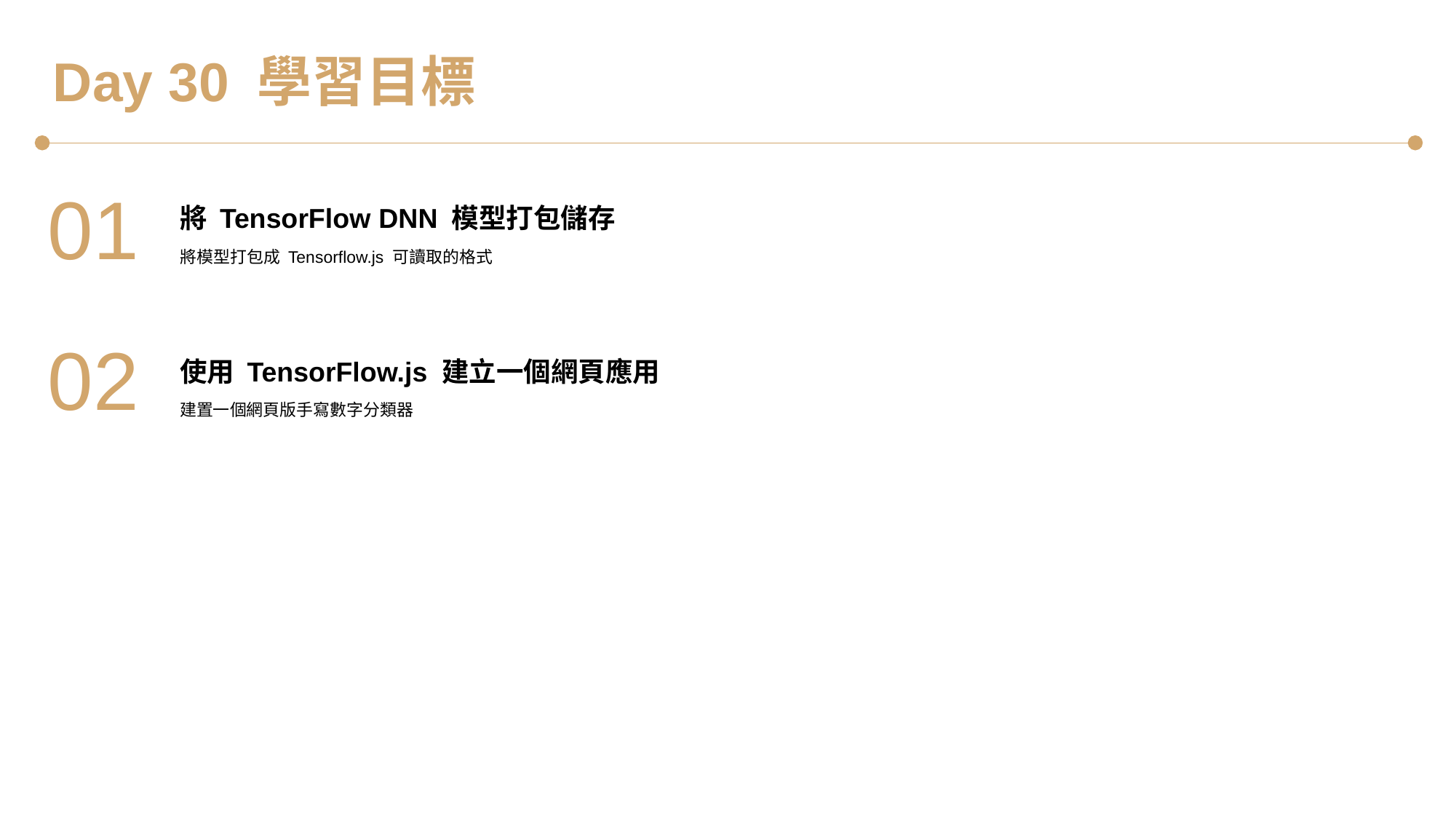

Day 30 學習目標
01
將 TensorFlow DNN 模型打包儲存
將模型打包成 Tensorflow.js 可讀取的格式
02
使用 TensorFlow.js 建立一個網頁應用
建置一個網頁版手寫數字分類器